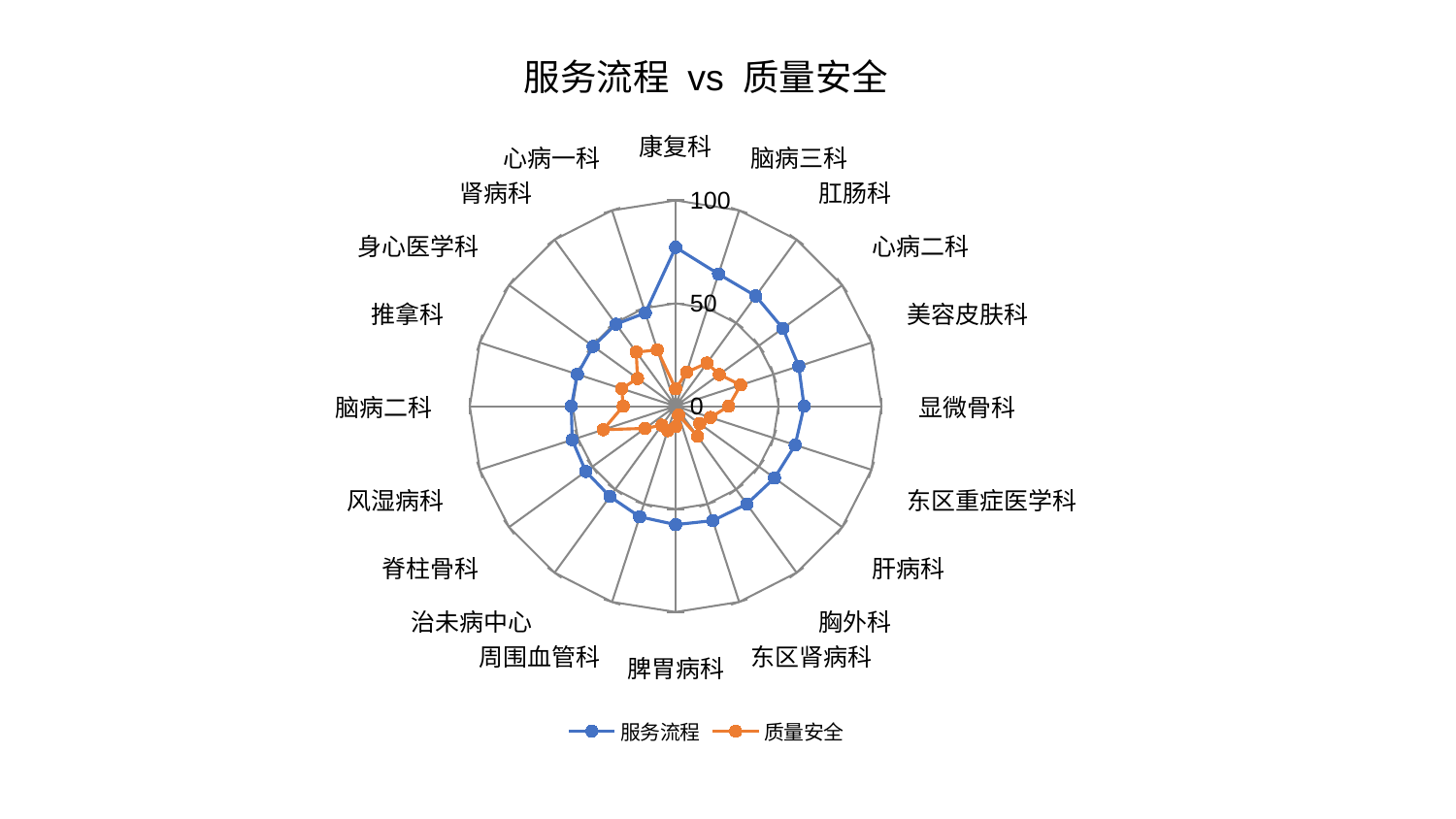

### Chart: 服务流程 vs 质量安全

| Category | 服务流程 | 质量安全 |
|---|---|---|
| 康复科 | 77.20881546200715 | 8.45035753142217 |
| 脑病三科 | 67.52686313167825 | 17.344244321360517 |
| 肛肠科 | 66.20882205664353 | 25.92079589459813 |
| 心病二科 | 64.37899064997924 | 26.21961224485911 |
| 美容皮肤科 | 62.88771649621147 | 33.272623017705726 |
| 显微骨科 | 62.407523985400516 | 25.794046643603906 |
| 东区重症医学科 | 61.087955939306326 | 17.805832538255142 |
| 肝病科 | 59.37186933530194 | 14.415305198382121 |
| 胸外科 | 58.785533155325794 | 18.135550664658453 |
| 东区肾病科 | 58.46408695128024 | 4.572076440877833 |
| 脾胃病科 | 57.55873579206206 | 9.990876752508354 |
| 周围血管科 | 56.5174332747446 | 12.47397062565261 |
| 治未病中心 | 54.27175233980922 | 11.43934495918681 |
| 脊柱骨科 | 53.927679076219036 | 18.387046708558426 |
| 风湿病科 | 52.84242258510376 | 36.953960769331104 |
| 脑病二科 | 50.645208552312944 | 25.448799380309847 |
| 推拿科 | 50.20082830005348 | 27.517179132232943 |
| 身心医学科 | 49.495679984976675 | 22.8889114394339 |
| 肾病科 | 49.26007009821181 | 32.496925151285176 |
| 心病一科 | 47.65953097262286 | 28.741537380586497 |
58